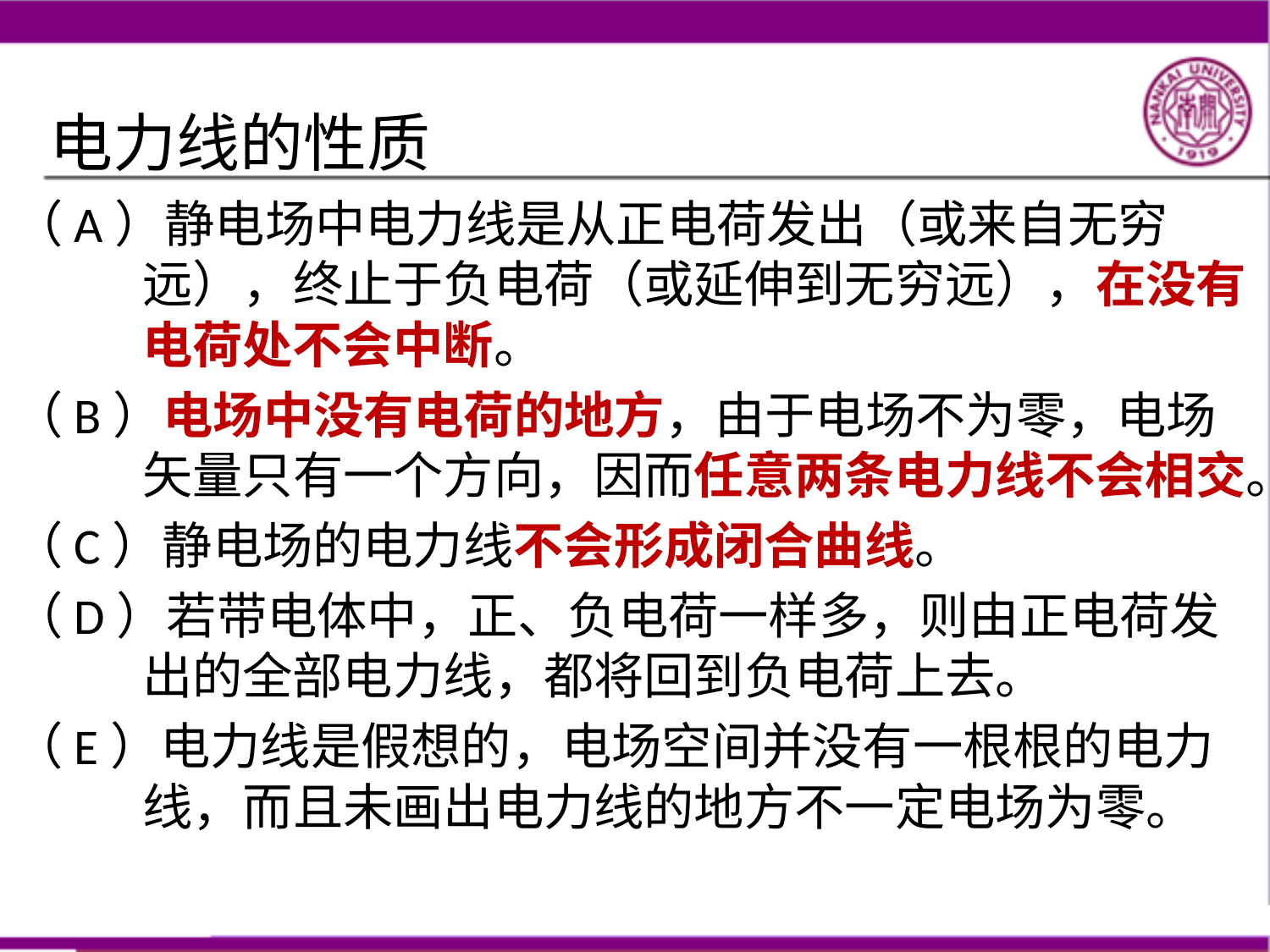

电力线的性质
（A）静电场中电力线是从正电荷发出（或来自无穷远），终止于负电荷（或延伸到无穷远），在没有电荷处不会中断。
（B）电场中没有电荷的地方，由于电场不为零，电场矢量只有一个方向，因而任意两条电力线不会相交。
（C）静电场的电力线不会形成闭合曲线。
（D）若带电体中，正、负电荷一样多，则由正电荷发出的全部电力线，都将回到负电荷上去。
（E）电力线是假想的，电场空间并没有一根根的电力线，而且未画出电力线的地方不一定电场为零。